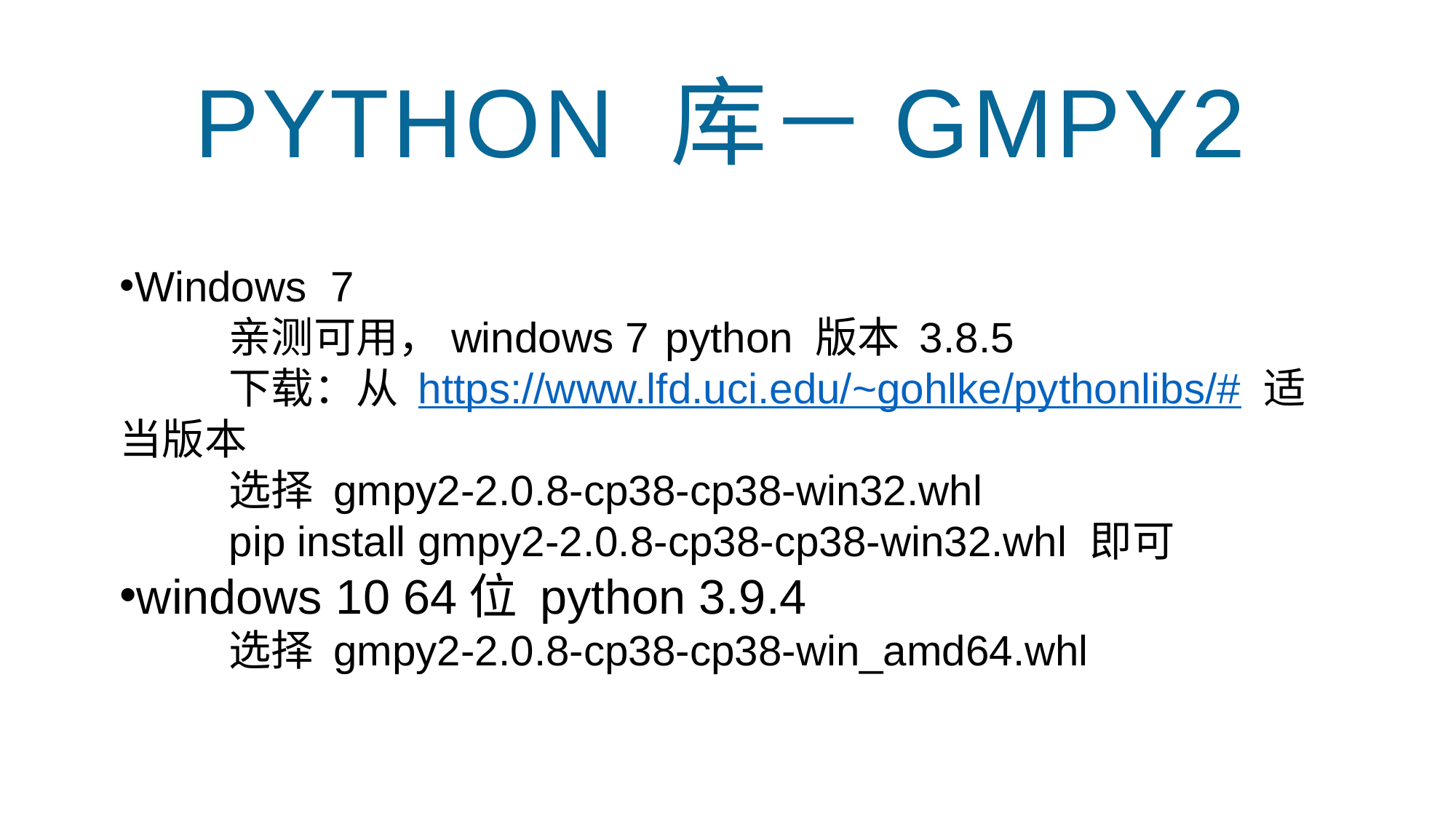

python 库－gmpy2
Windows  7
	亲测可用，windows 7 	python 版本 3.8.5
	下载：从 https://www.lfd.uci.edu/~gohlke/pythonlibs/# 适当版本
	选择 gmpy2-2.0.8-cp38-cp38-win32.whl
	pip install gmpy2-2.0.8-cp38-cp38-win32.whl 即可
windows 10 64位 python 3.9.4
	选择 gmpy2-2.0.8-cp38-cp38-win_amd64.whl